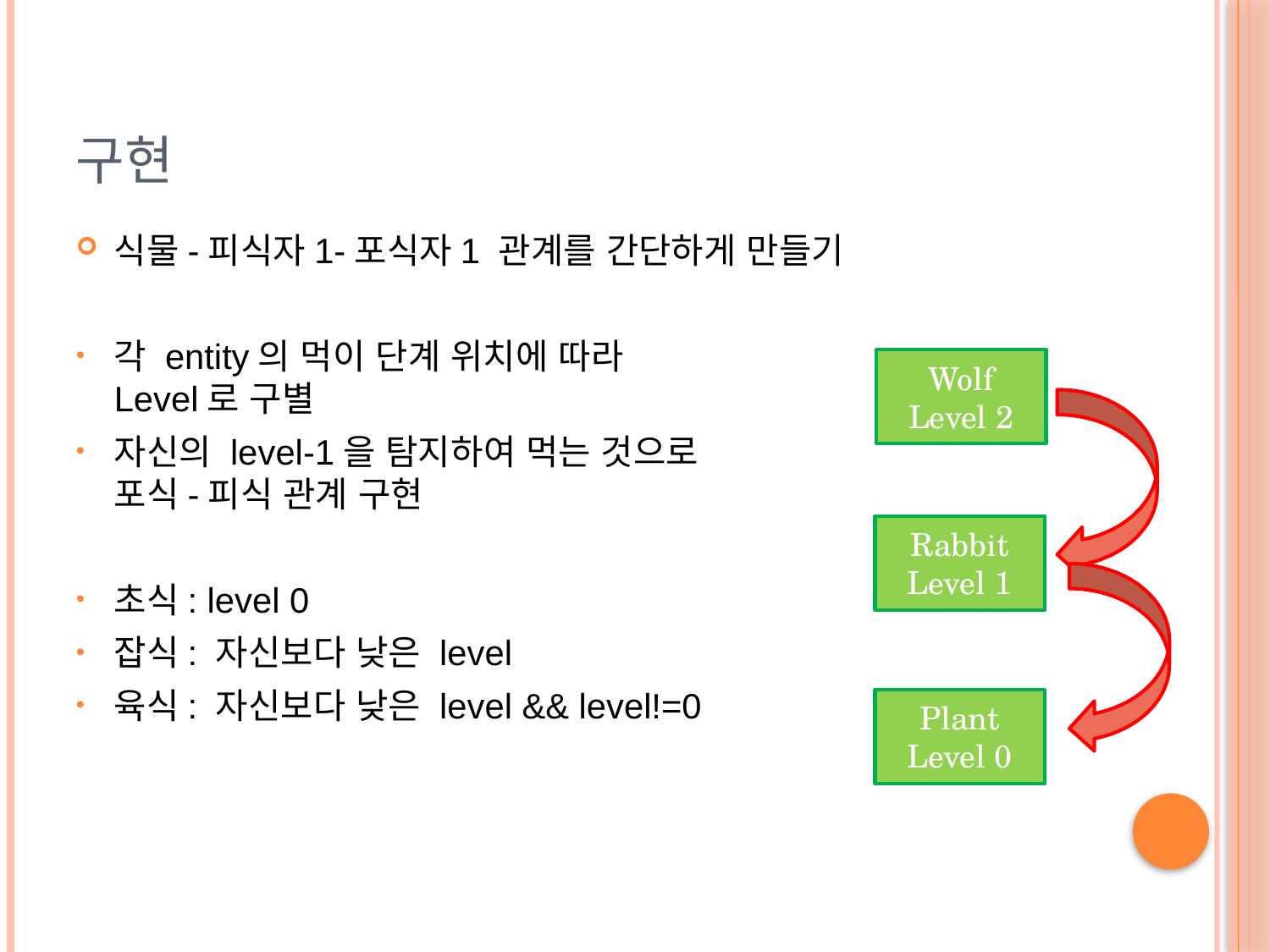

# 구현
식물-피식자1-포식자1 관계를 간단하게 만들기

각 entity의 먹이 단계 위치에 따라
Level로 구별
자신의 level-1을 탐지하여 먹는 것으로
포식-피식 관계 구현

초식: level 0
잡식: 자신보다 낮은 level
육식: 자신보다 낮은 level && level!=0

Wolf
Level 2

Rabbit
Level 1

Plant
Level 0